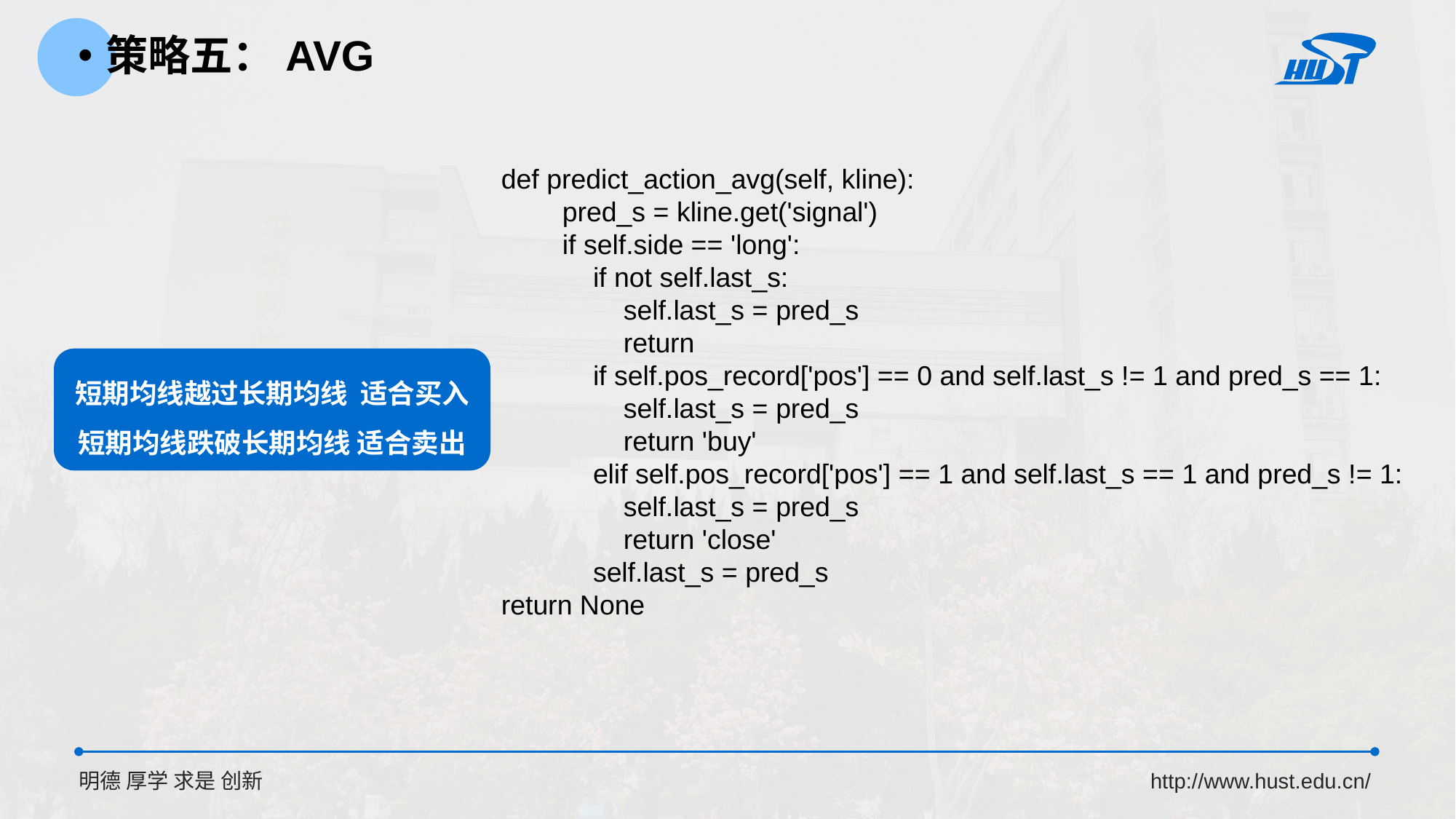

策略五：AVG
def predict_action_avg(self, kline):
        pred_s = kline.get('signal')
        if self.side == 'long':
            if not self.last_s:
                self.last_s = pred_s
                return
            if self.pos_record['pos'] == 0 and self.last_s != 1 and pred_s == 1:
                self.last_s = pred_s
                return 'buy'
            elif self.pos_record['pos'] == 1 and self.last_s == 1 and pred_s != 1:
                self.last_s = pred_s
                return 'close'
            self.last_s = pred_s
return None
短期均线越过长期均线  适合买入
短期均线跌破长期均线 适合卖出